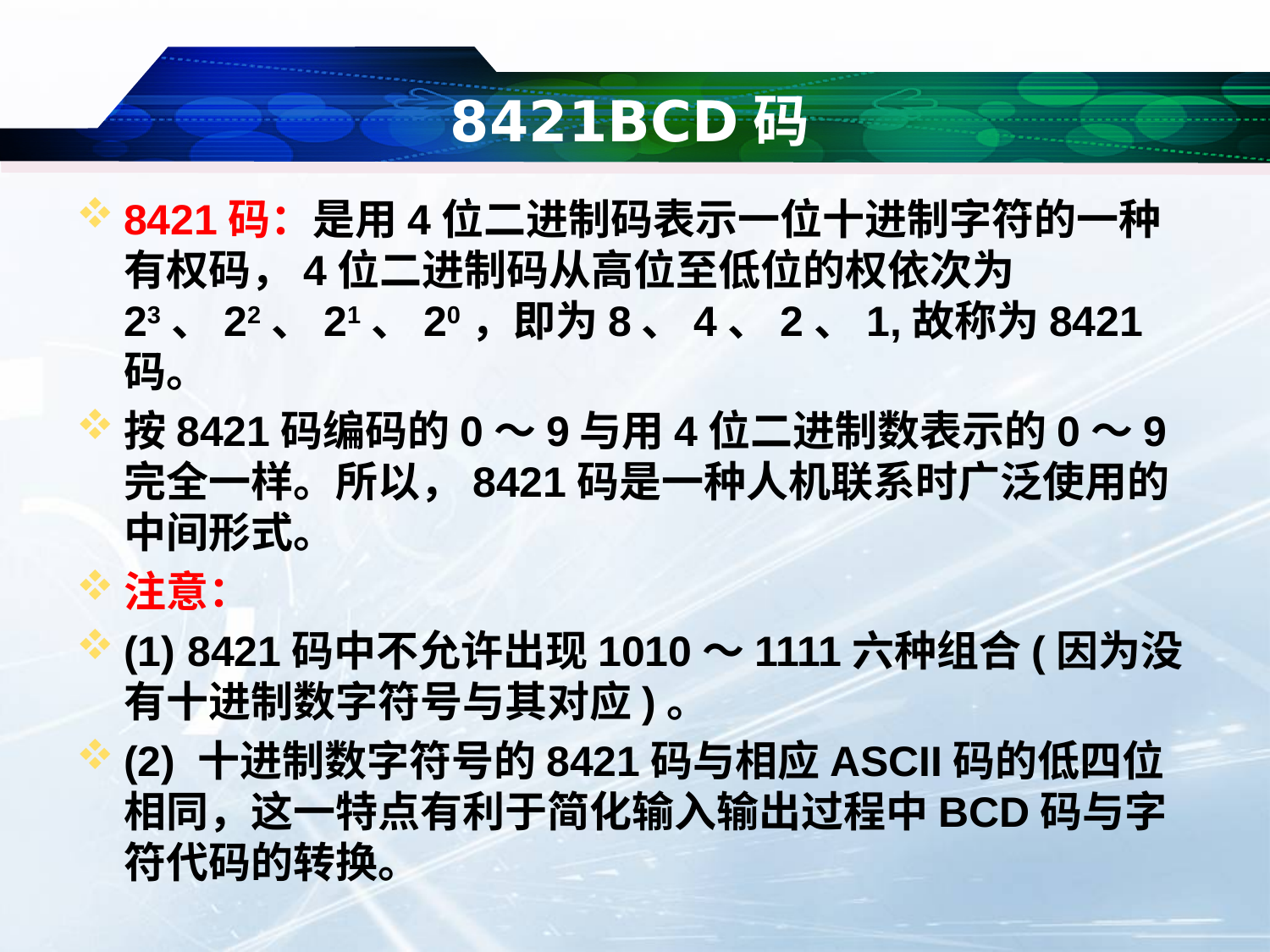

# 8421BCD码
8421码：是用4位二进制码表示一位十进制字符的一种有权码，4位二进制码从高位至低位的权依次为23、22、21、20，即为8、4、2、1,故称为8421码。
按8421码编码的0～9与用4位二进制数表示的0～9完全一样。所以，8421码是一种人机联系时广泛使用的中间形式。
注意：
(1) 8421码中不允许出现1010～1111六种组合(因为没有十进制数字符号与其对应)。
(2) 十进制数字符号的8421码与相应ASCII码的低四位相同，这一特点有利于简化输入输出过程中BCD码与字符代码的转换。